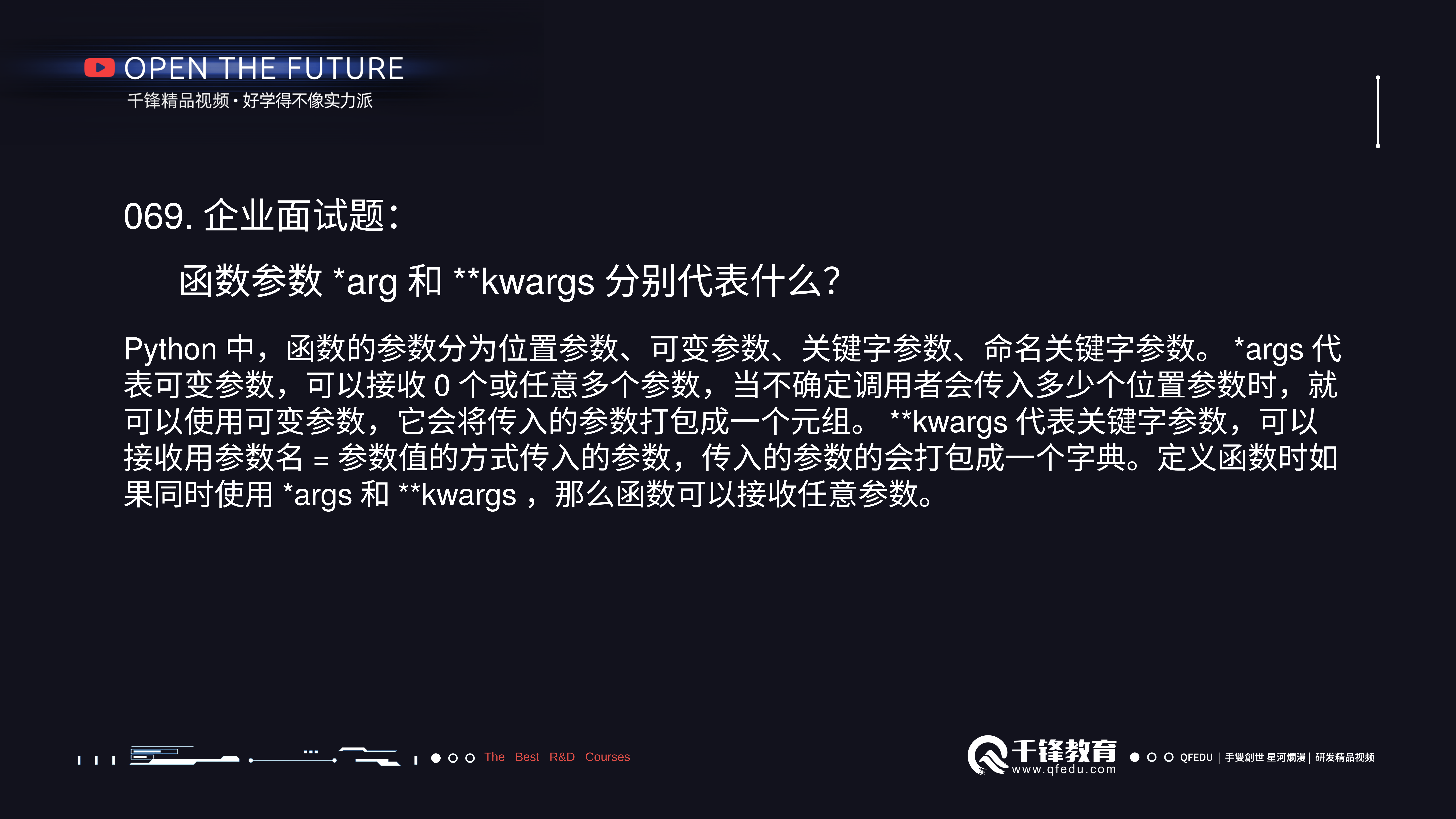

069.企业面试题：
函数参数*arg和**kwargs分别代表什么？
Python中，函数的参数分为位置参数、可变参数、关键字参数、命名关键字参数。*args代表可变参数，可以接收0个或任意多个参数，当不确定调用者会传入多少个位置参数时，就可以使用可变参数，它会将传入的参数打包成一个元组。**kwargs代表关键字参数，可以接收用参数名=参数值的方式传入的参数，传入的参数的会打包成一个字典。定义函数时如果同时使用*args和**kwargs，那么函数可以接收任意参数。